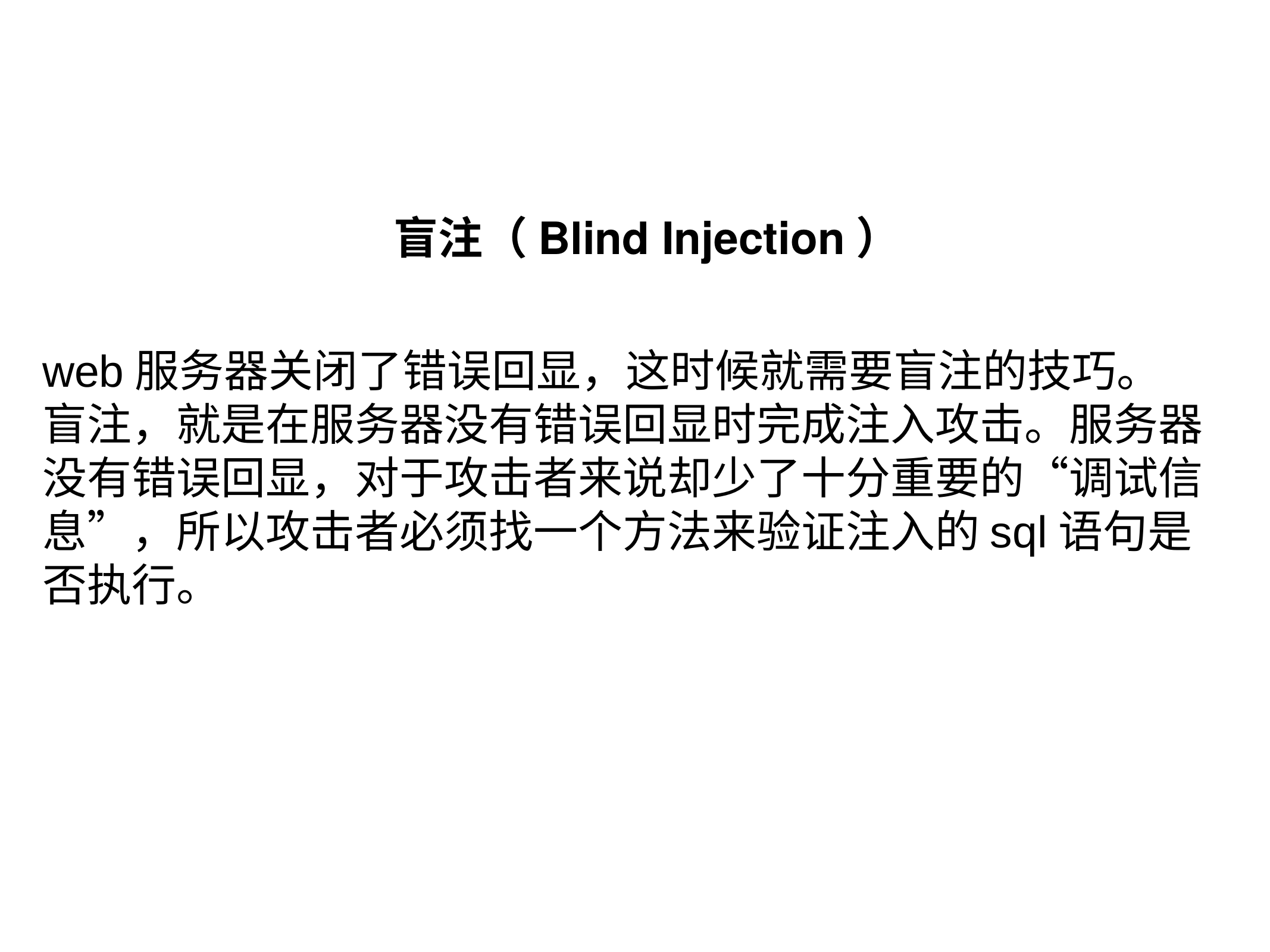

盲注（Blind Injection）
web服务器关闭了错误回显，这时候就需要盲注的技巧。
盲注，就是在服务器没有错误回显时完成注入攻击。服务器没有错误回显，对于攻击者来说却少了十分重要的“调试信息”，所以攻击者必须找一个方法来验证注入的sql语句是否执行。